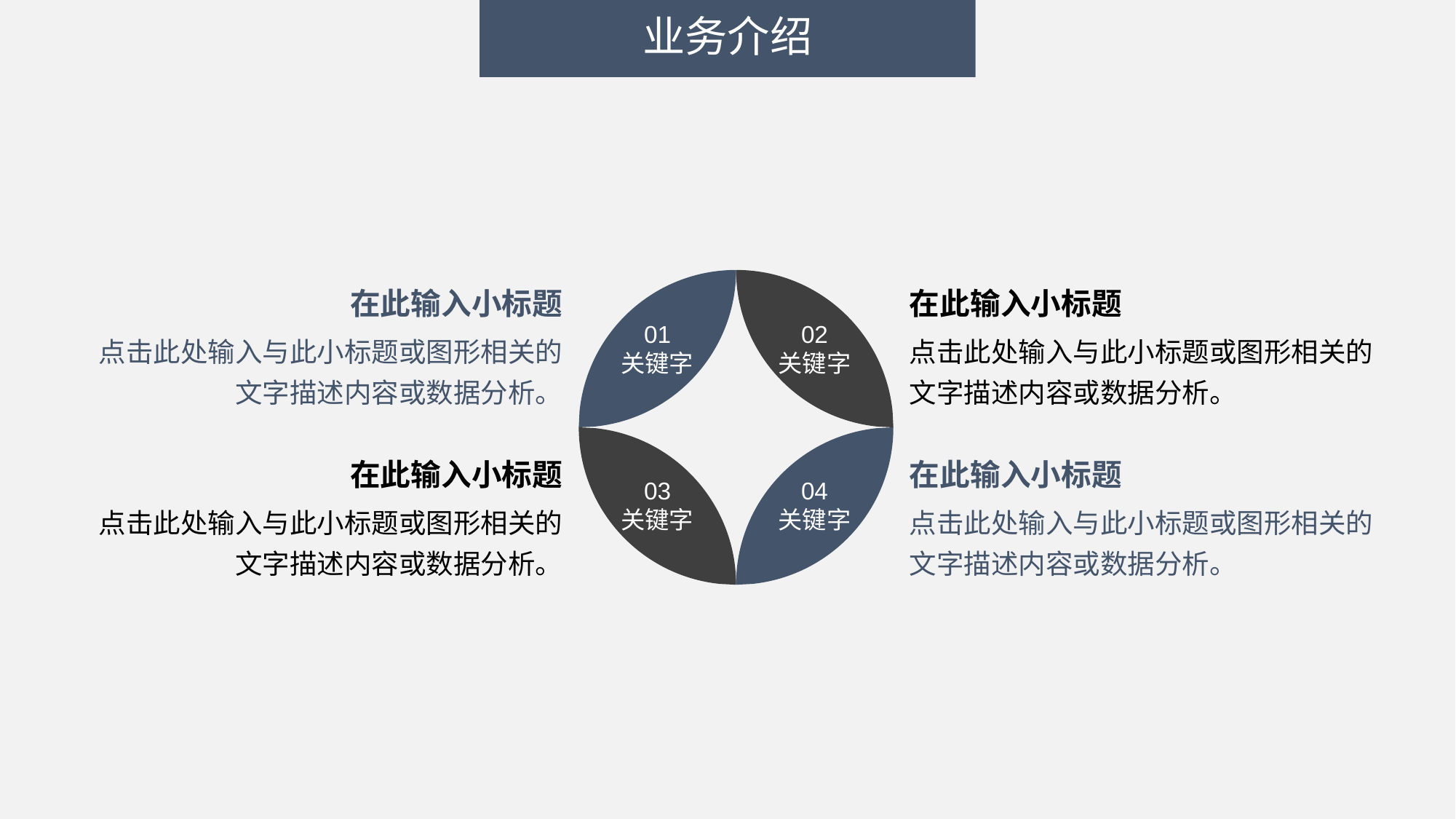

# 业务介绍
在此输入小标题

在此输入小标题
01
关键字
02
关键字
点击此处输入与此小标题或图形相关的文字描述内容或数据分析。
点击此处输入与此小标题或图形相关的文字描述内容或数据分析。

在此输入小标题
在此输入小标题
03
关键字
04
关键字
点击此处输入与此小标题或图形相关的文字描述内容或数据分析。
点击此处输入与此小标题或图形相关的文字描述内容或数据分析。